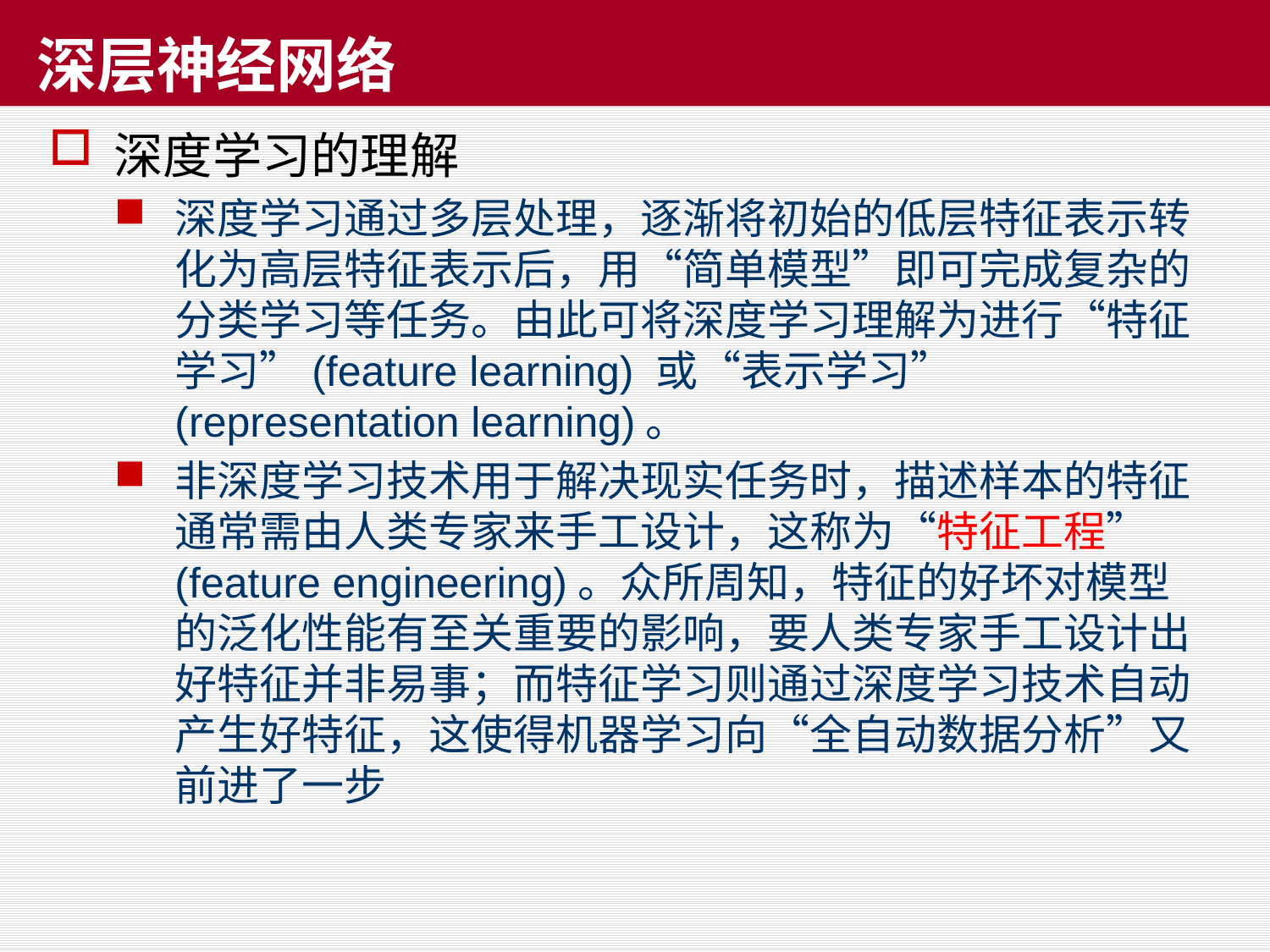

# 深层神经网络
深度学习的理解
深度学习通过多层处理，逐渐将初始的低层特征表示转化为高层特征表示后，用“简单模型”即可完成复杂的分类学习等任务。由此可将深度学习理解为进行“特征学习”(feature learning) 或“表示学习” (representation learning)。
非深度学习技术用于解决现实任务时，描述样本的特征通常需由人类专家来手工设计，这称为“特征工程” (feature engineering)。众所周知，特征的好坏对模型的泛化性能有至关重要的影响，要人类专家手工设计出好特征并非易事；而特征学习则通过深度学习技术自动产生好特征，这使得机器学习向“全自动数据分析”又前进了一步